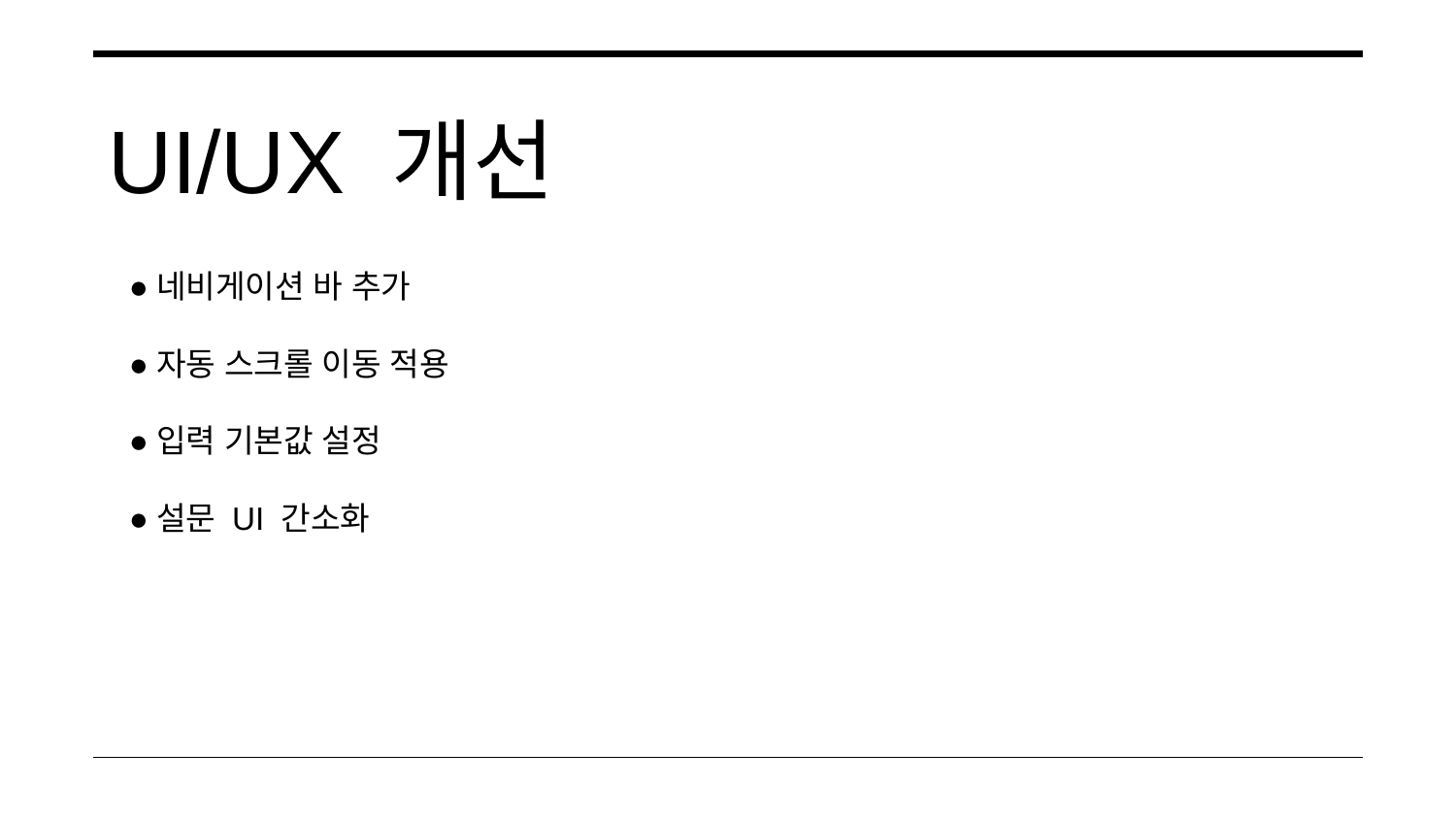

UI/UX 개선
●네비게이션 바 추가

●자동 스크롤 이동 적용

●입력 기본값 설정

●설문 UI 간소화